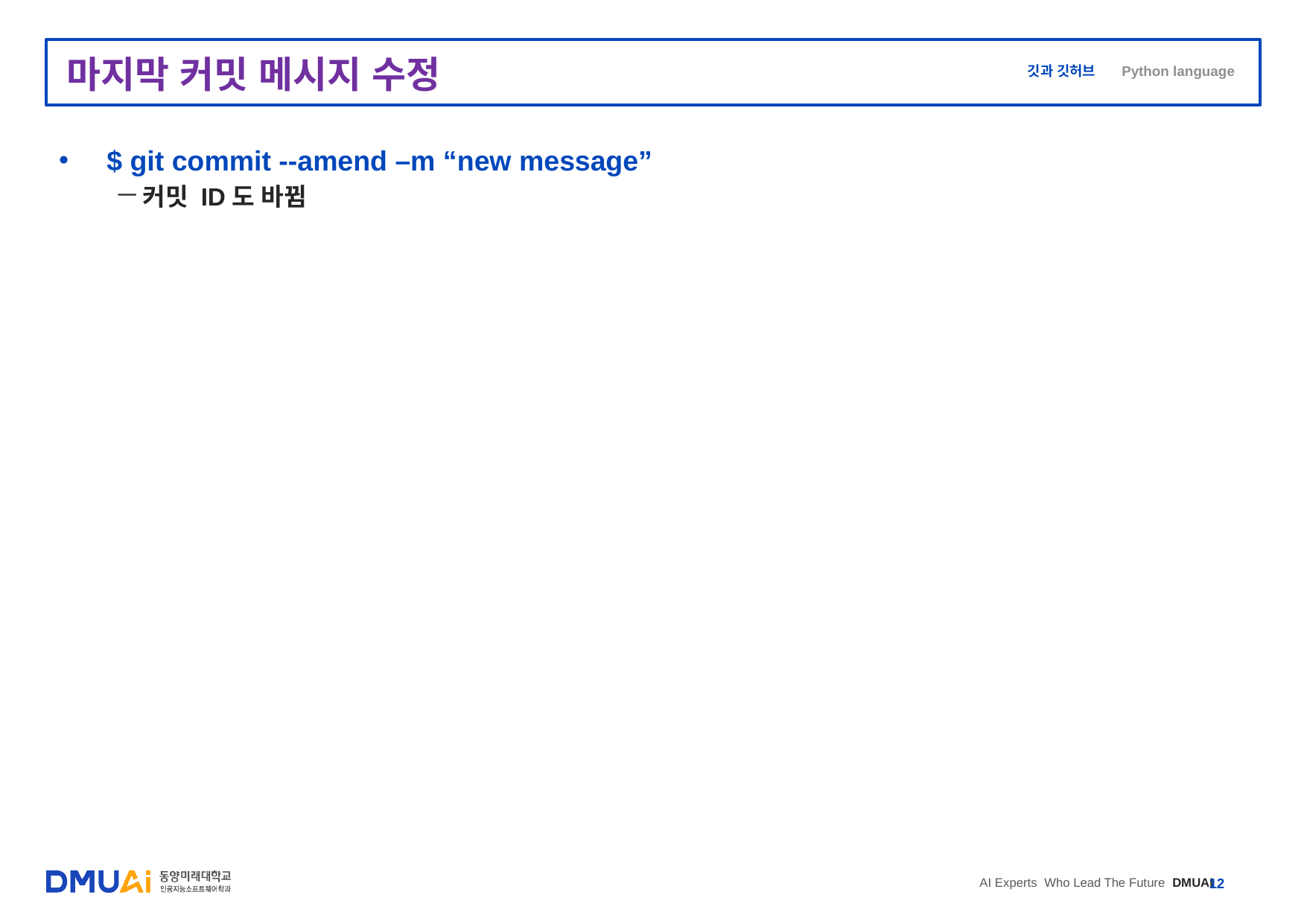

# 마지막 커밋 메시지 수정
$ git commit --amend –m “new message”
커밋 ID도 바뀜